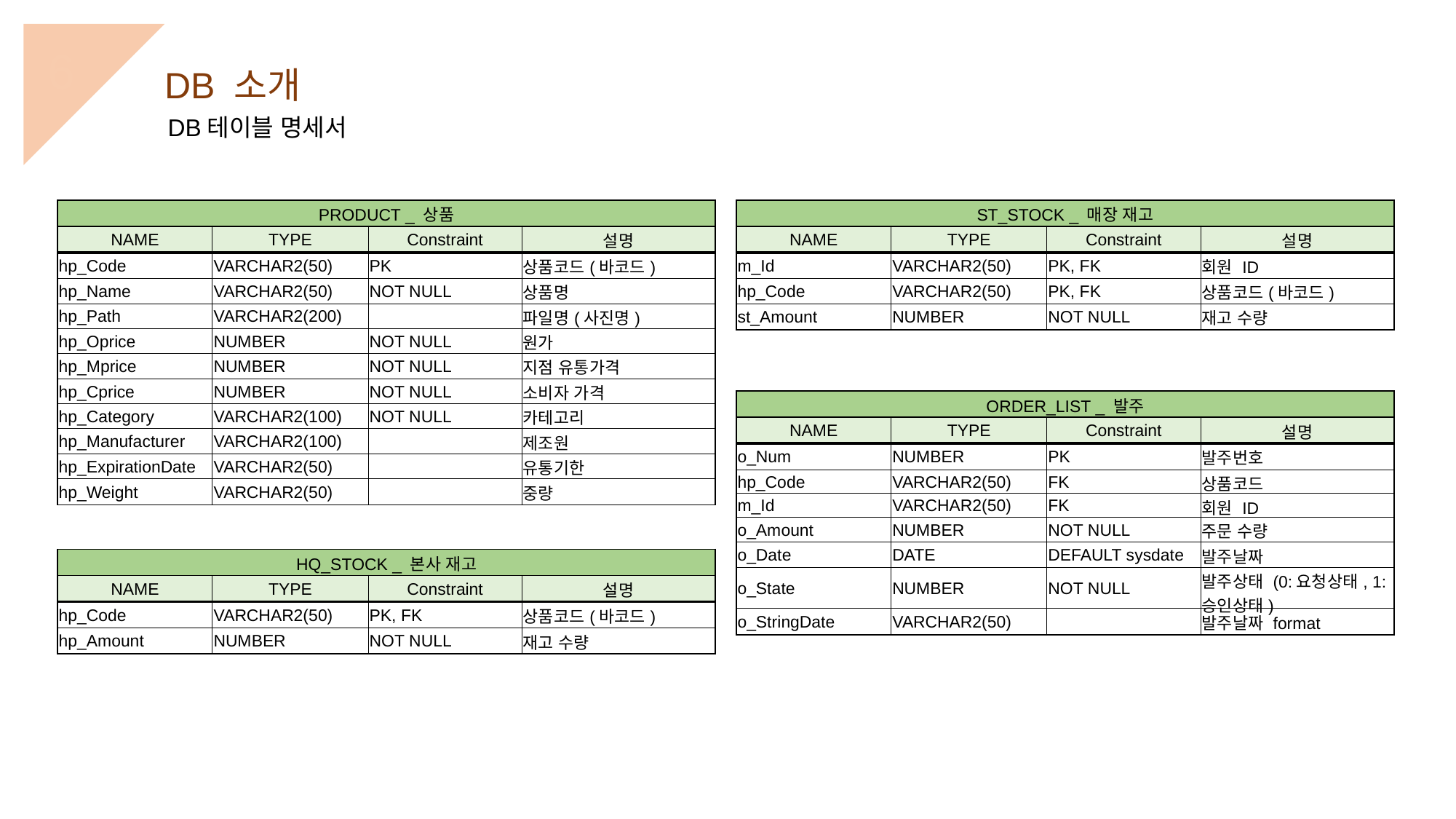

6
DB 소개
DB테이블 명세서
| PRODUCT \_ 상품 |  |  |  |
| --- | --- | --- | --- |
| NAME | TYPE | Constraint | 설명 |
| hp\_Code | VARCHAR2(50) | PK | 상품코드(바코드) |
| hp\_Name | VARCHAR2(50) | NOT NULL | 상품명 |
| hp\_Path | VARCHAR2(200) |  | 파일명(사진명) |
| hp\_Oprice | NUMBER | NOT NULL | 원가 |
| hp\_Mprice | NUMBER | NOT NULL | 지점 유통가격 |
| hp\_Cprice | NUMBER | NOT NULL | 소비자 가격 |
| hp\_Category | VARCHAR2(100) | NOT NULL | 카테고리 |
| hp\_Manufacturer | VARCHAR2(100) |  | 제조원 |
| hp\_ExpirationDate | VARCHAR2(50) |  | 유통기한 |
| hp\_Weight | VARCHAR2(50) |  | 중량 |
| ST\_STOCK \_ 매장 재고 |  |  |  |
| --- | --- | --- | --- |
| NAME | TYPE | Constraint | 설명 |
| m\_Id | VARCHAR2(50) | PK, FK | 회원 ID |
| hp\_Code | VARCHAR2(50) | PK, FK | 상품코드(바코드) |
| st\_Amount | NUMBER | NOT NULL | 재고 수량 |
| ORDER\_LIST \_ 발주 |  |  |  |
| --- | --- | --- | --- |
| NAME | TYPE | Constraint | 설명 |
| o\_Num | NUMBER | PK | 발주번호 |
| hp\_Code | VARCHAR2(50) | FK | 상품코드 |
| m\_Id | VARCHAR2(50) | FK | 회원 ID |
| o\_Amount | NUMBER | NOT NULL | 주문 수량 |
| o\_Date | DATE | DEFAULT sysdate | 발주날짜 |
| o\_State | NUMBER | NOT NULL | 발주상태 (0:요청상태, 1:승인상태) |
| o\_StringDate | VARCHAR2(50) |  | 발주날짜 format |
| HQ\_STOCK \_ 본사 재고 |  |  |  |
| --- | --- | --- | --- |
| NAME | TYPE | Constraint | 설명 |
| hp\_Code | VARCHAR2(50) | PK, FK | 상품코드(바코드) |
| hp\_Amount | NUMBER | NOT NULL | 재고 수량 |